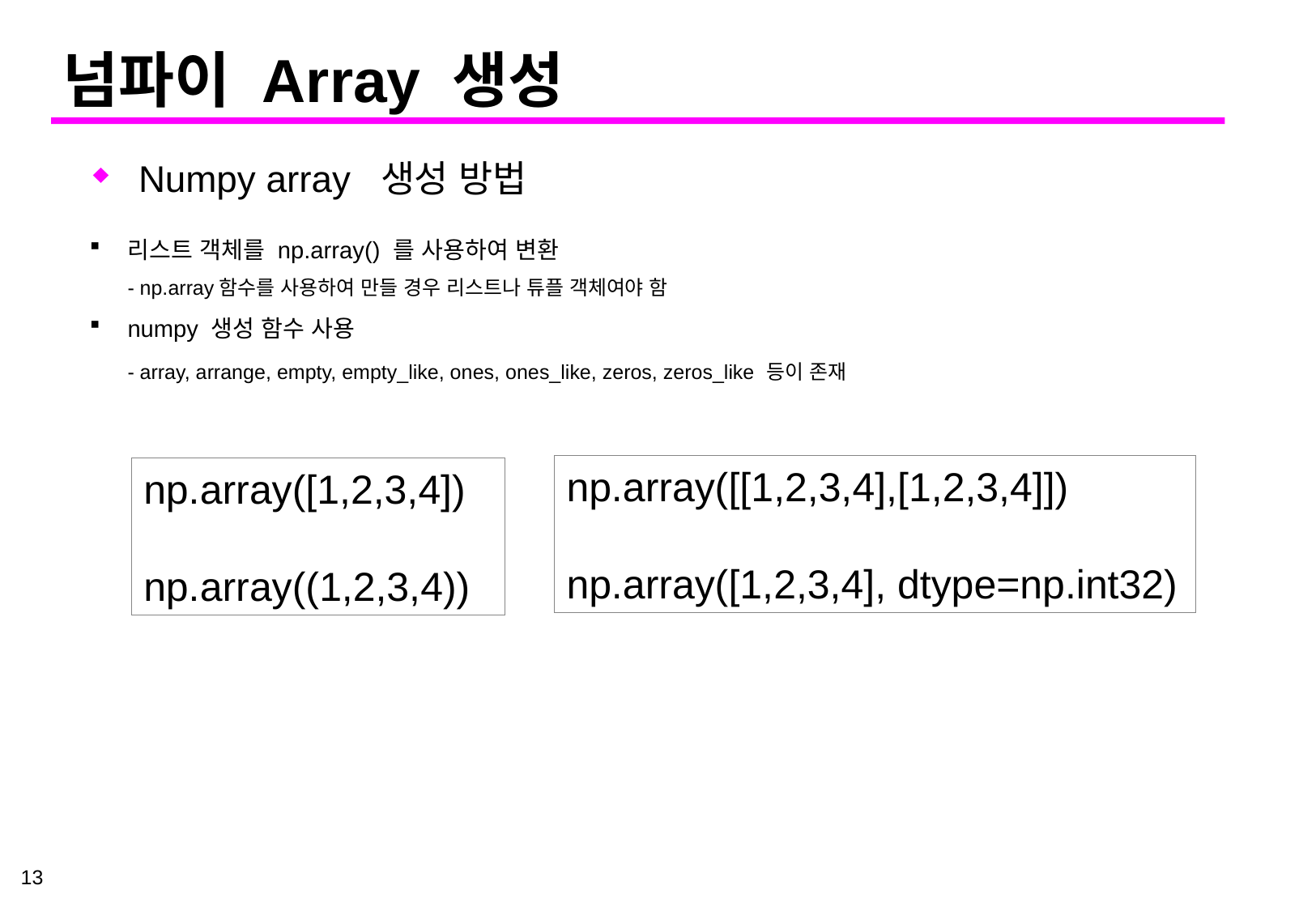

# 넘파이 Array 생성
Numpy array  생성 방법
리스트 객체를 np.array() 를 사용하여 변환
- np.array함수를 사용하여 만들 경우 리스트나 튜플 객체여야 함
numpy 생성 함수 사용
- array, arrange, empty, empty_like, ones, ones_like, zeros, zeros_like 등이 존재
np.array([[1,2,3,4],[1,2,3,4]])

np.array([1,2,3,4], dtype=np.int32)
np.array([1,2,3,4])

np.array((1,2,3,4))
13